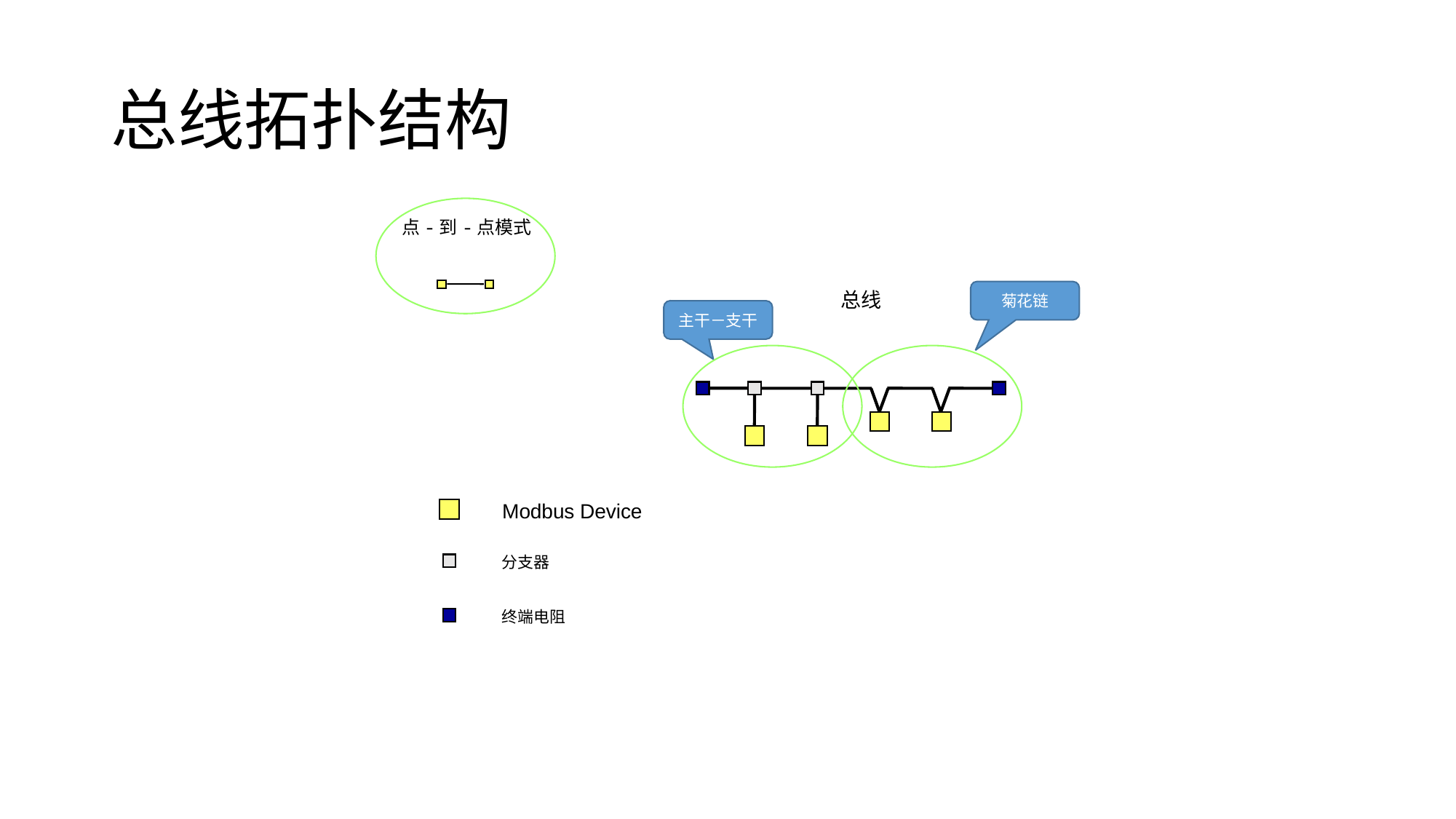

# 总线拓扑结构

点-到-点模式

总线
菊花链
主干－支干

Modbus Device

分支器

终端电阻